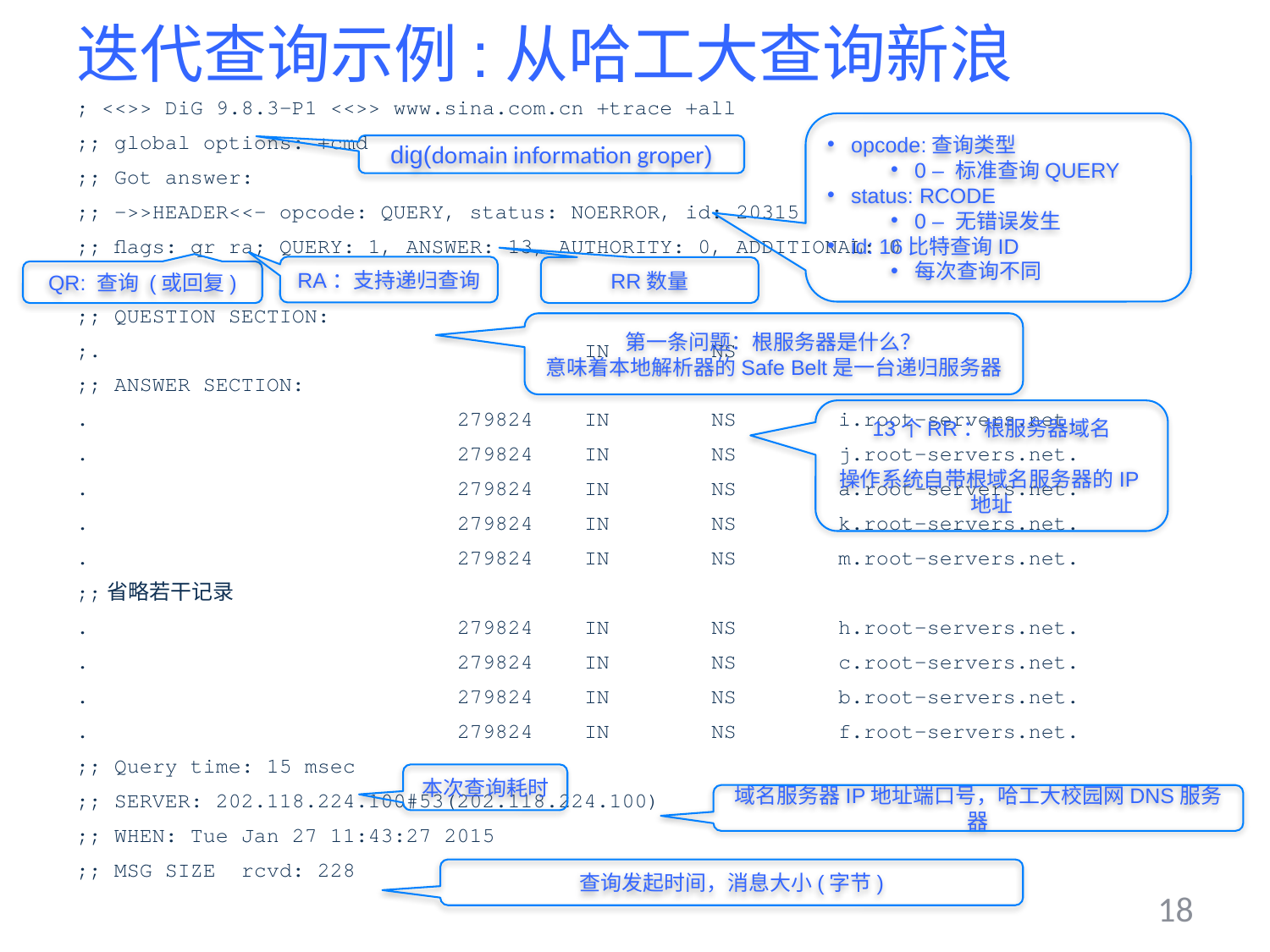

# 迭代查询示例:从哈工大查询新浪
; <<>> DiG 9.8.3-P1 <<>> www.sina.com.cn +trace +all
;; global options: +cmd
;; Got answer:
;; ->>HEADER<<- opcode: QUERY, status: NOERROR, id: 20315
;; flags: qr ra; QUERY: 1, ANSWER: 13, AUTHORITY: 0, ADDITIONAL: 0

;; QUESTION SECTION:
;.				IN	NS
;; ANSWER SECTION:
.			279824	IN	NS	i.root-servers.net.
.			279824	IN	NS	j.root-servers.net.
.			279824	IN	NS	a.root-servers.net.
.			279824	IN	NS	k.root-servers.net.
.			279824	IN	NS	m.root-servers.net.
;;省略若干记录
.			279824	IN	NS	h.root-servers.net.
.			279824	IN	NS	c.root-servers.net.
.			279824	IN	NS	b.root-servers.net.
.			279824	IN	NS	f.root-servers.net.
;; Query time: 15 msec
;; SERVER: 202.118.224.100#53(202.118.224.100)
;; WHEN: Tue Jan 27 11:43:27 2015
;; MSG SIZE  rcvd: 228

opcode:查询类型
0 – 标准查询QUERY
status: RCODE
0 – 无错误发生
id: 16比特查询ID
每次查询不同
dig(domain information groper)
RA：支持递归查询
RR数量
QR: 查询 (或回复)
第一条问题：根服务器是什么？
意味着本地解析器的Safe Belt是一台递归服务器
13个RR：根服务器域名

操作系统自带根域名服务器的IP地址
本次查询耗时
域名服务器IP地址端口号，哈工大校园网DNS服务器
查询发起时间，消息大小(字节)
18